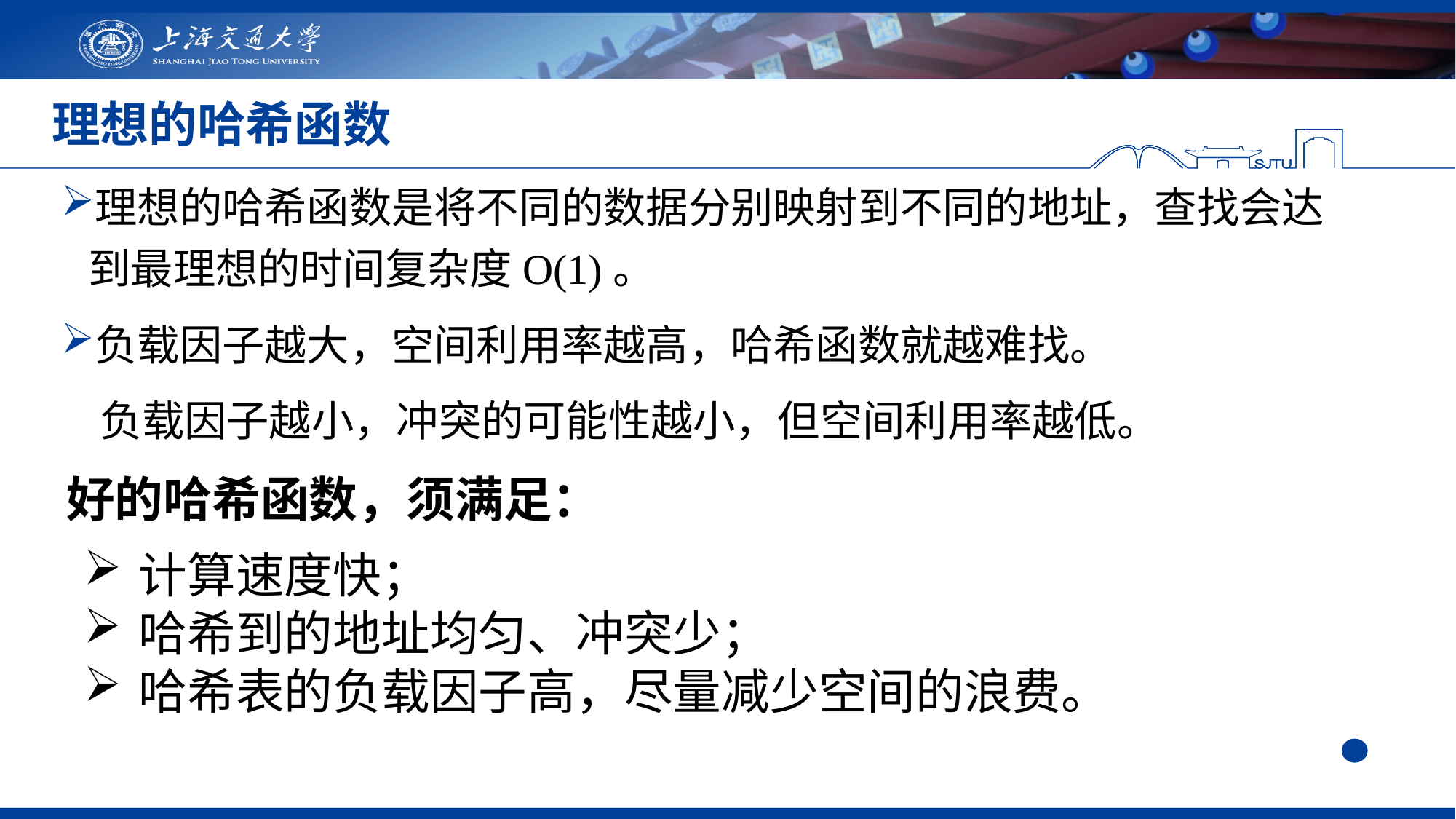

# 理想的哈希函数
理想的哈希函数是将不同的数据分别映射到不同的地址，查找会达到最理想的时间复杂度O(1)。
负载因子越大，空间利用率越高，哈希函数就越难找。
   负载因子越小，冲突的可能性越小，但空间利用率越低。
好的哈希函数，须满足：
计算速度快；
哈希到的地址均匀、冲突少；
哈希表的负载因子高，尽量减少空间的浪费。